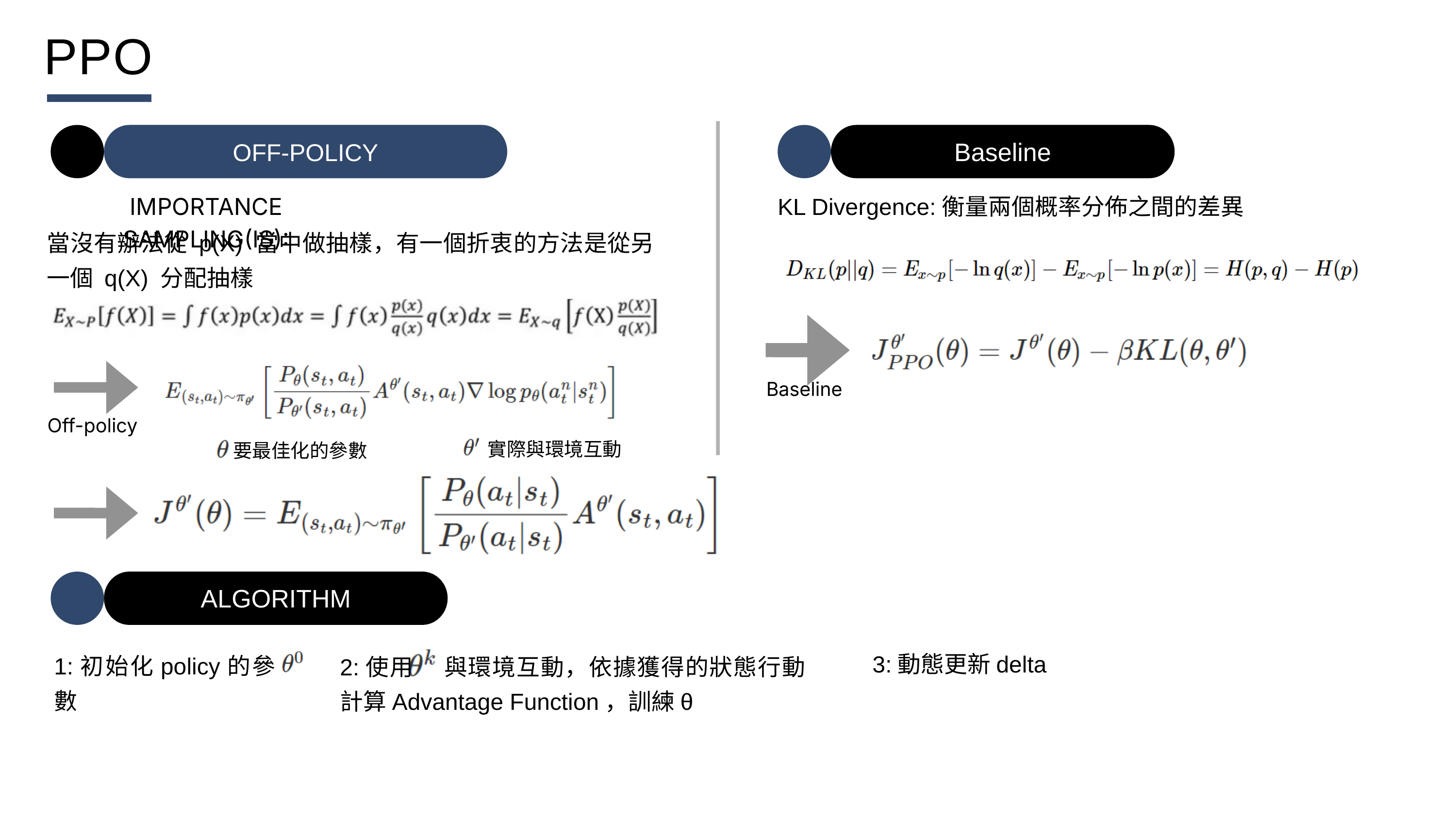

PPO

OFF-POLICY

Baseline
KL Divergence:衡量兩個概率分佈之間的差異
IMPORTANCE SAMPLING(IS):
當沒有辦法從 p(X) 當中做抽樣，有一個折衷的方法是從另一個 q(X) 分配抽樣

Baseline

Off-policy

實際與環境互動
要最佳化的參數

ALGORITHM
3:動態更新delta

2:使用     與環境互動，依據獲得的狀態行動計算Advantage Function，訓練θ

1:初始化policy的參數